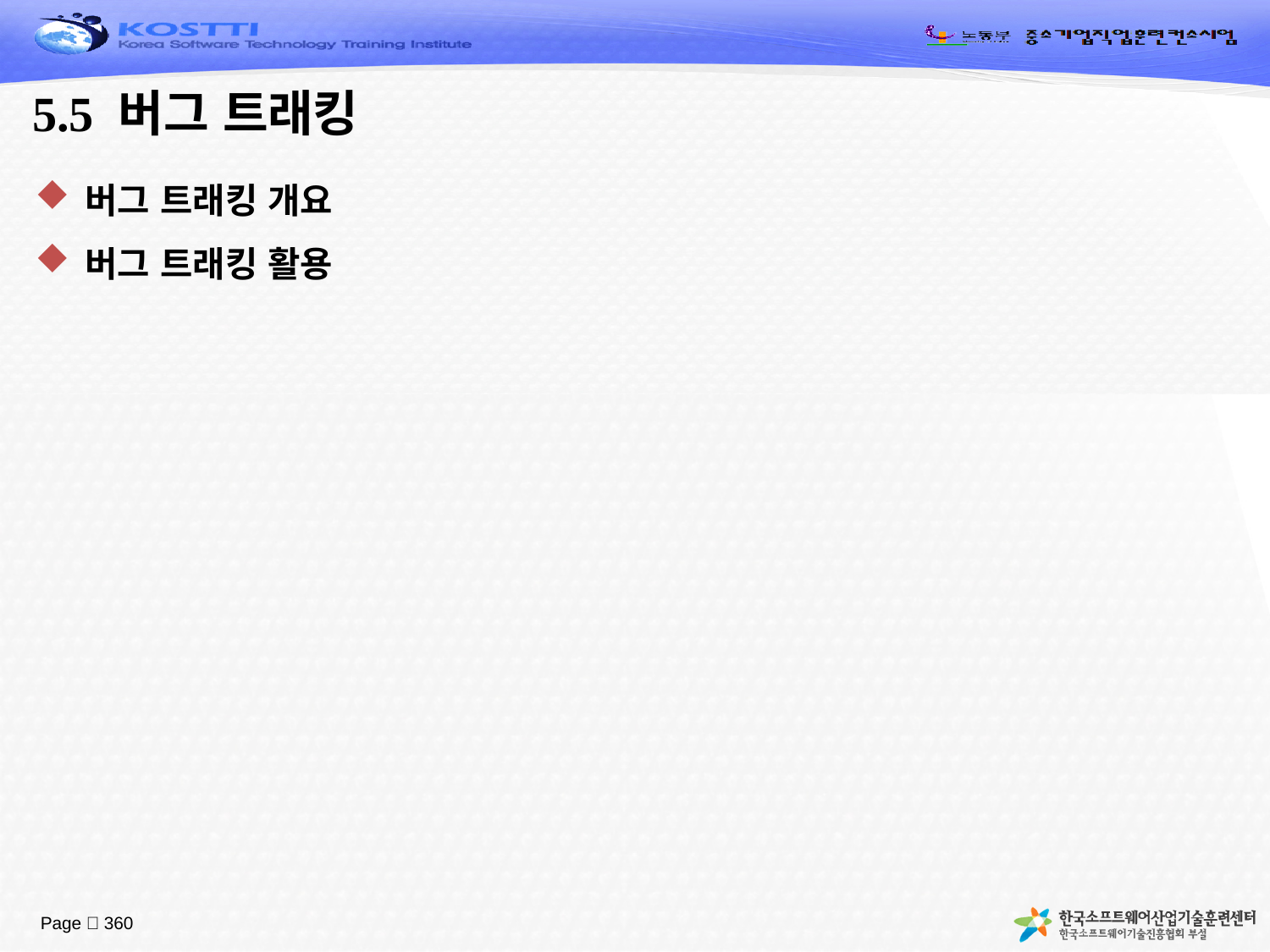

# 5.5 버그 트래킹
버그 트래킹 개요
버그 트래킹 활용